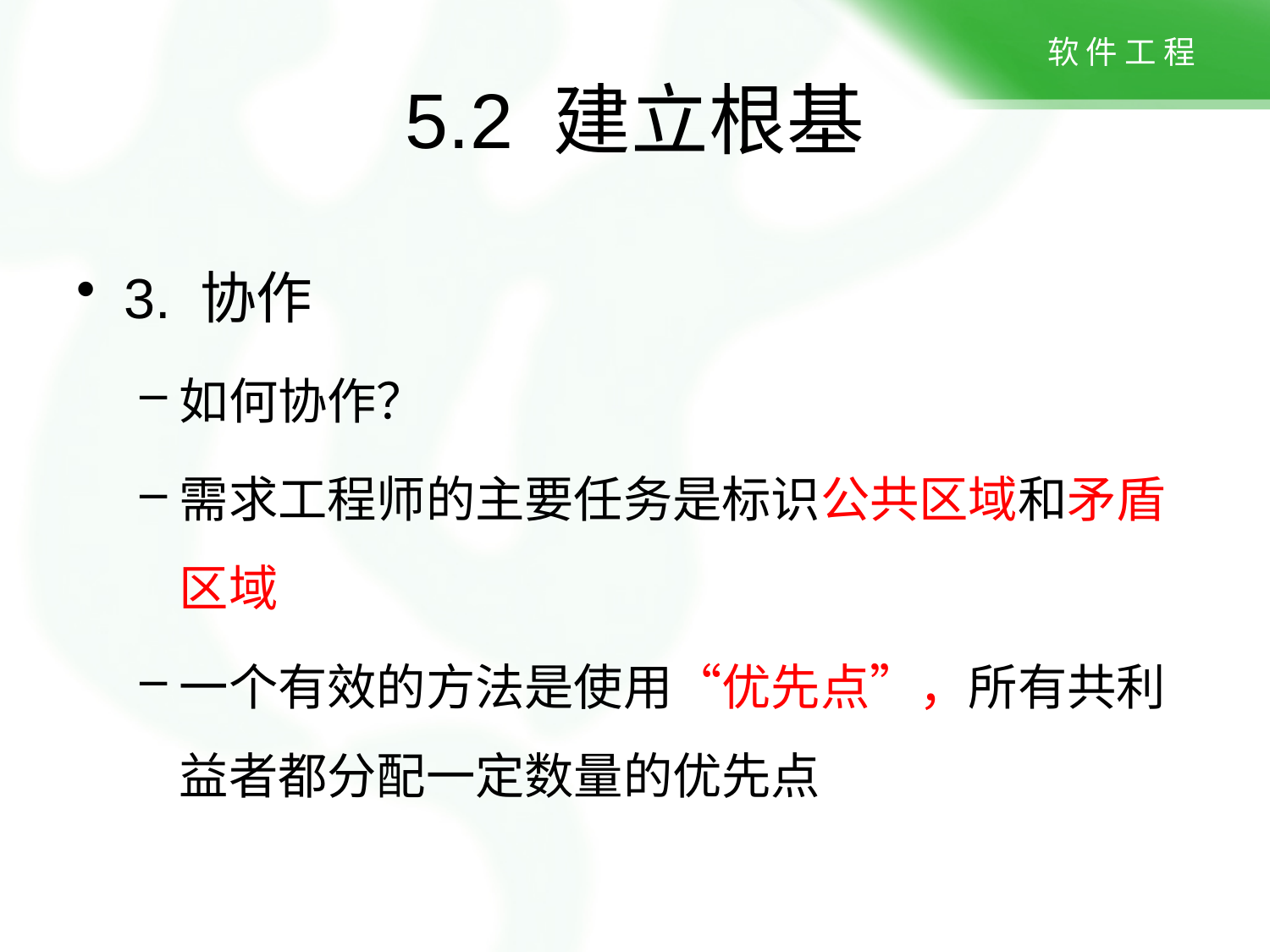

# 5.2 建立根基
3. 协作
如何协作？
需求工程师的主要任务是标识公共区域和矛盾区域
一个有效的方法是使用“优先点”，所有共利益者都分配一定数量的优先点